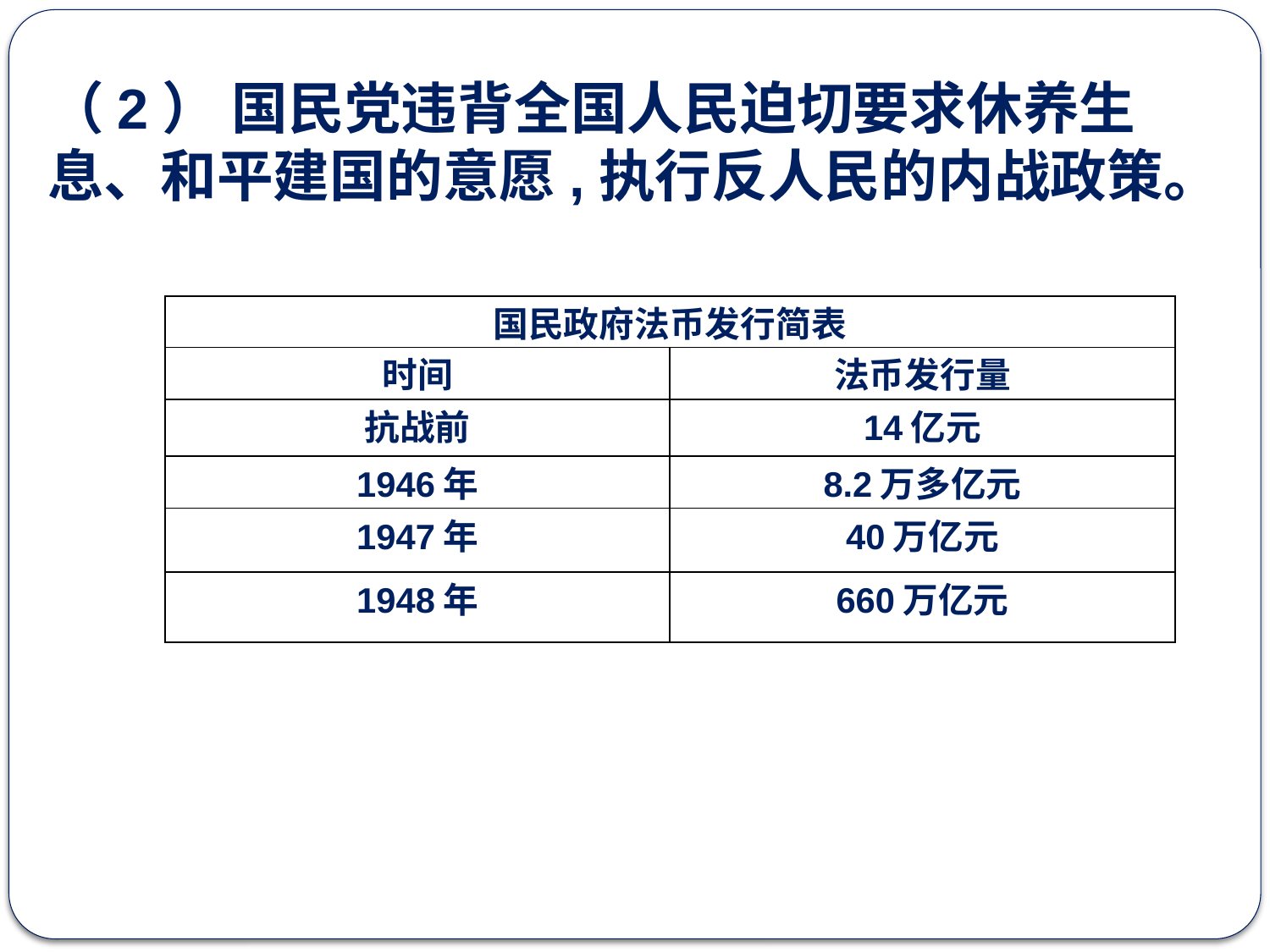

（2） 国民党违背全国人民迫切要求休养生息、和平建国的意愿,执行反人民的内战政策。
| 国民政府法币发行简表 |  |
| --- | --- |
| 时间 | 法币发行量 |
| 抗战前 | 14亿元 |
| 1946年 | 8.2万多亿元 |
| 1947年 | 40万亿元 |
| 1948年 | 660万亿元 |